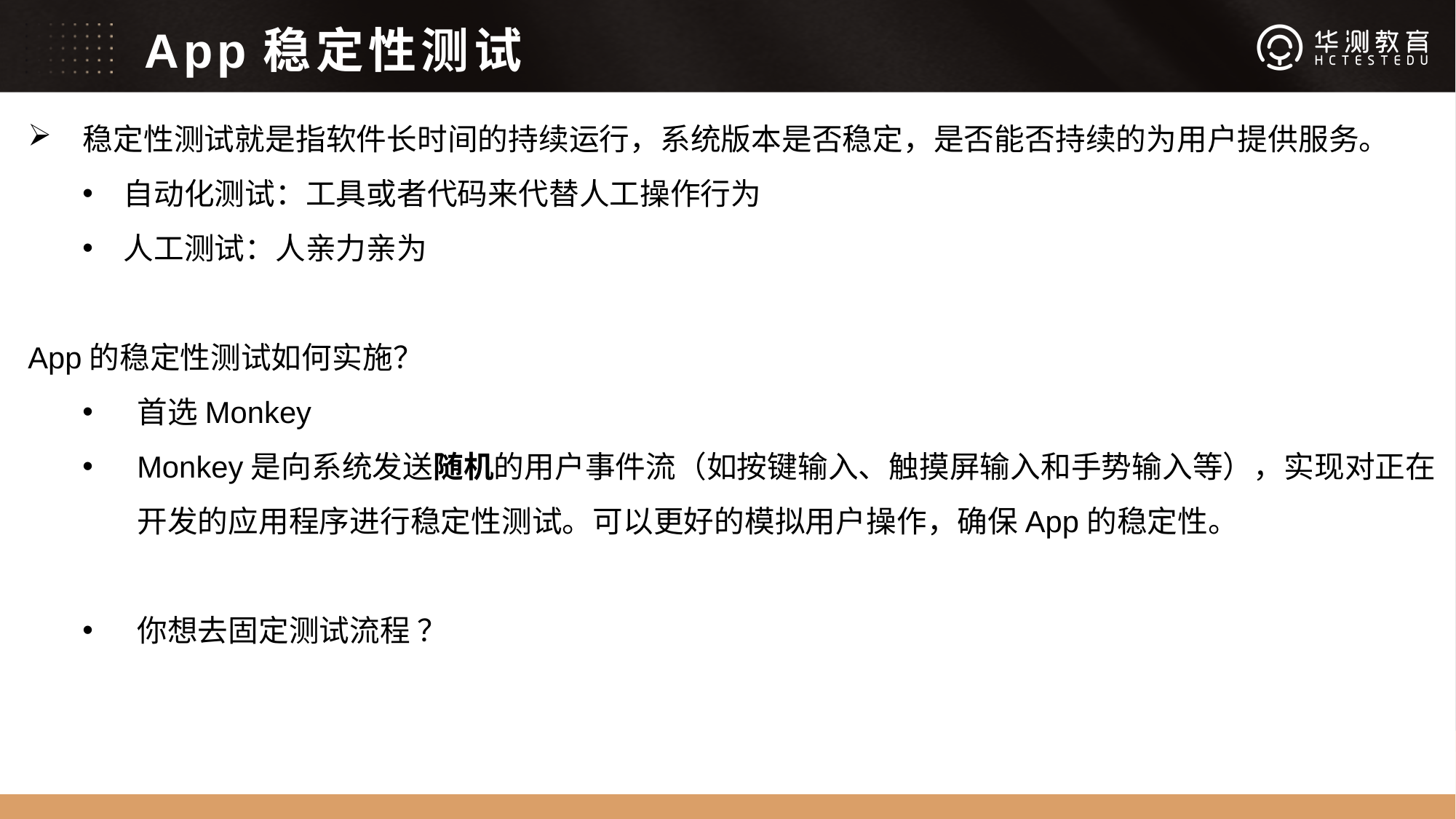

# App稳定性测试
 稳定性测试就是指软件长时间的持续运行，系统版本是否稳定，是否能否持续的为用户提供服务。
自动化测试：工具或者代码来代替人工操作行为
人工测试：人亲力亲为

App的稳定性测试如何实施？
首选Monkey
Monkey是向系统发送随机的用户事件流（如按键输入、触摸屏输入和手势输入等），实现对正在开发的应用程序进行稳定性测试。可以更好的模拟用户操作，确保App的稳定性。

你想去固定测试流程 ？